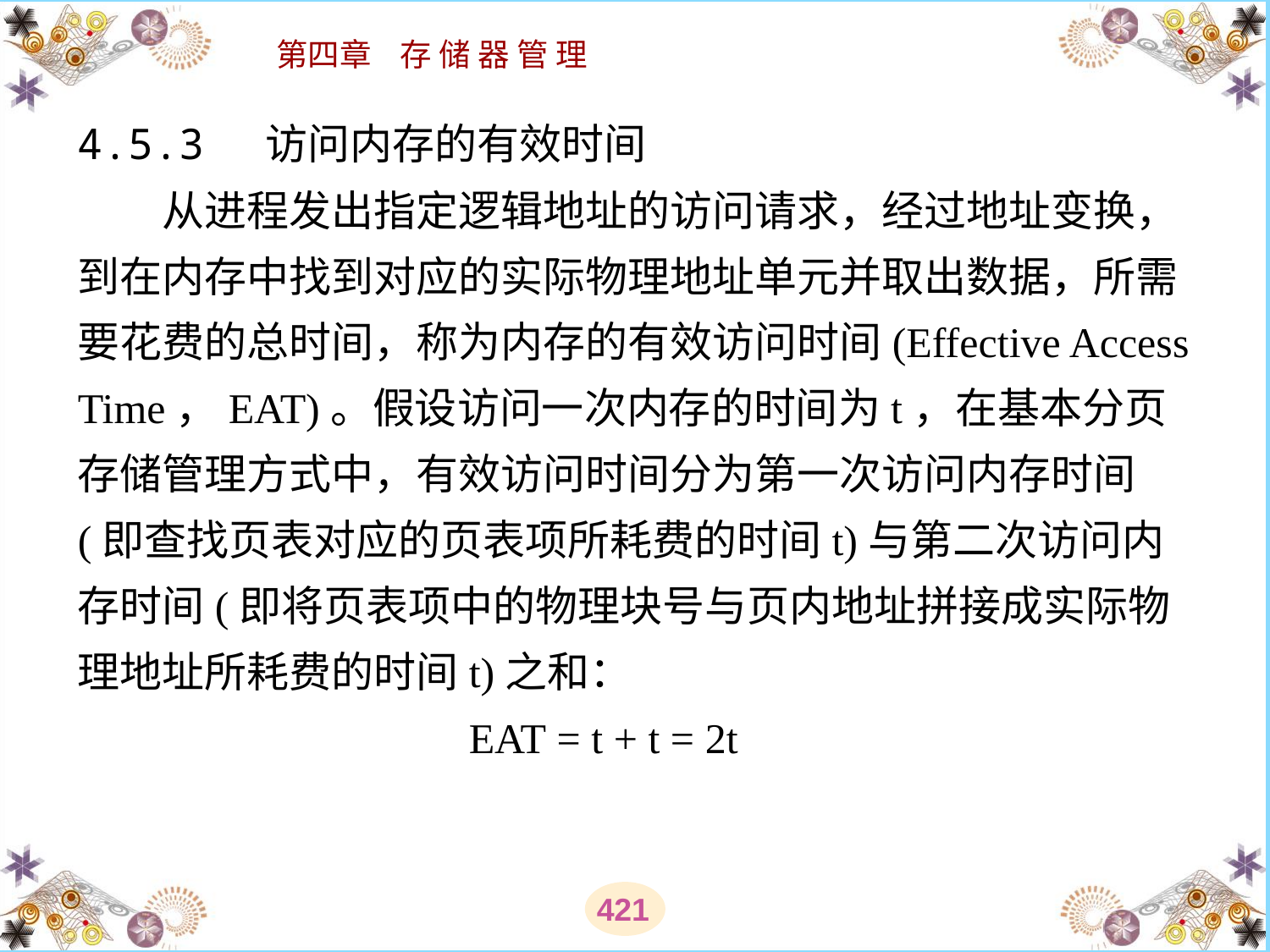

# 4.5.3  访问内存的有效时间 　　从进程发出指定逻辑地址的访问请求，经过地址变换，到在内存中找到对应的实际物理地址单元并取出数据，所需要花费的总时间，称为内存的有效访问时间(Effective Access Time，EAT)。假设访问一次内存的时间为t，在基本分页存储管理方式中，有效访问时间分为第一次访问内存时间(即查找页表对应的页表项所耗费的时间t)与第二次访问内存时间(即将页表项中的物理块号与页内地址拼接成实际物理地址所耗费的时间t)之和： 　　　　　　　　　EAT = t + t = 2t